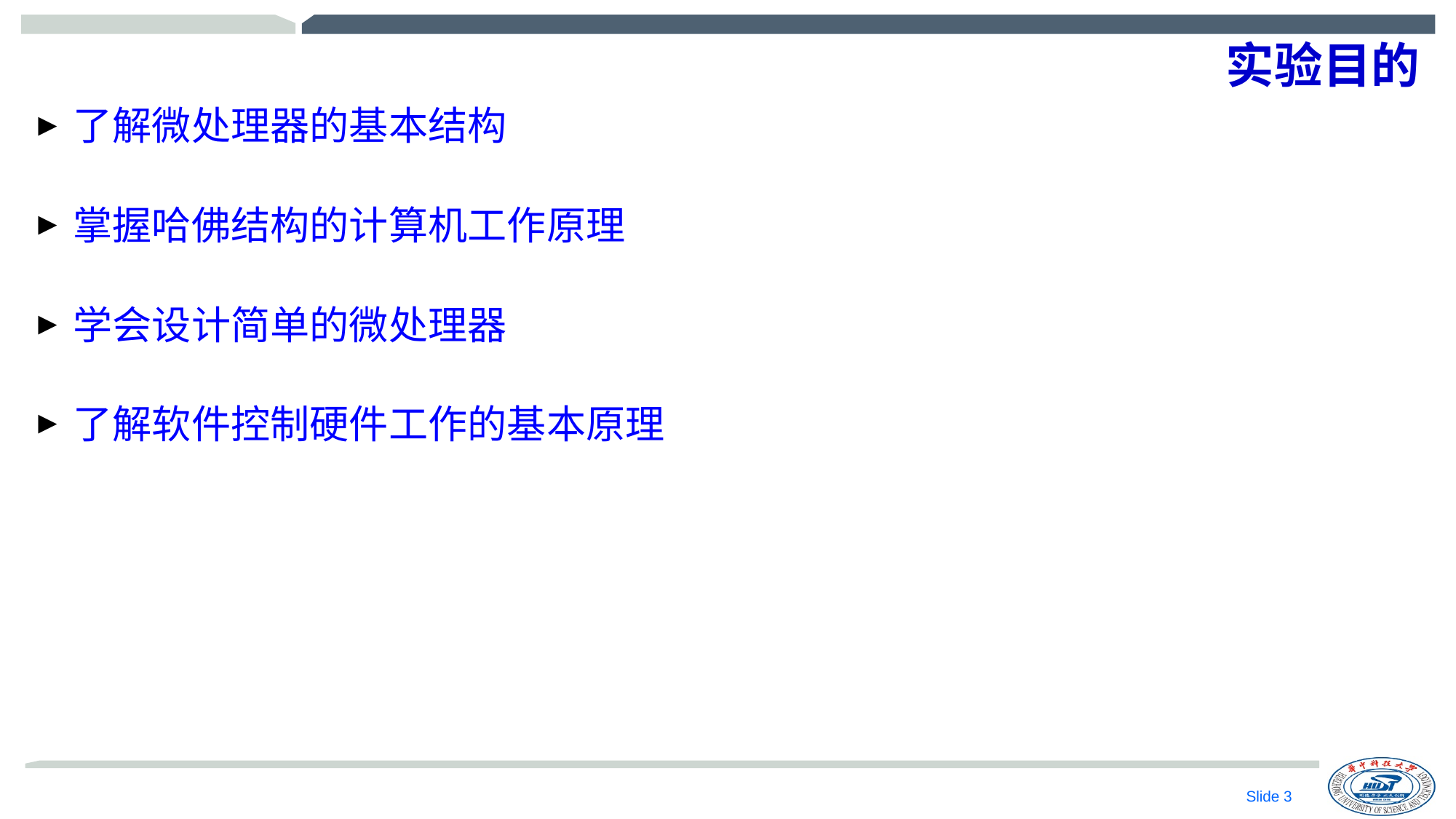

# 实验目的
了解微处理器的基本结构

掌握哈佛结构的计算机工作原理

学会设计简单的微处理器

了解软件控制硬件工作的基本原理

Slide 3